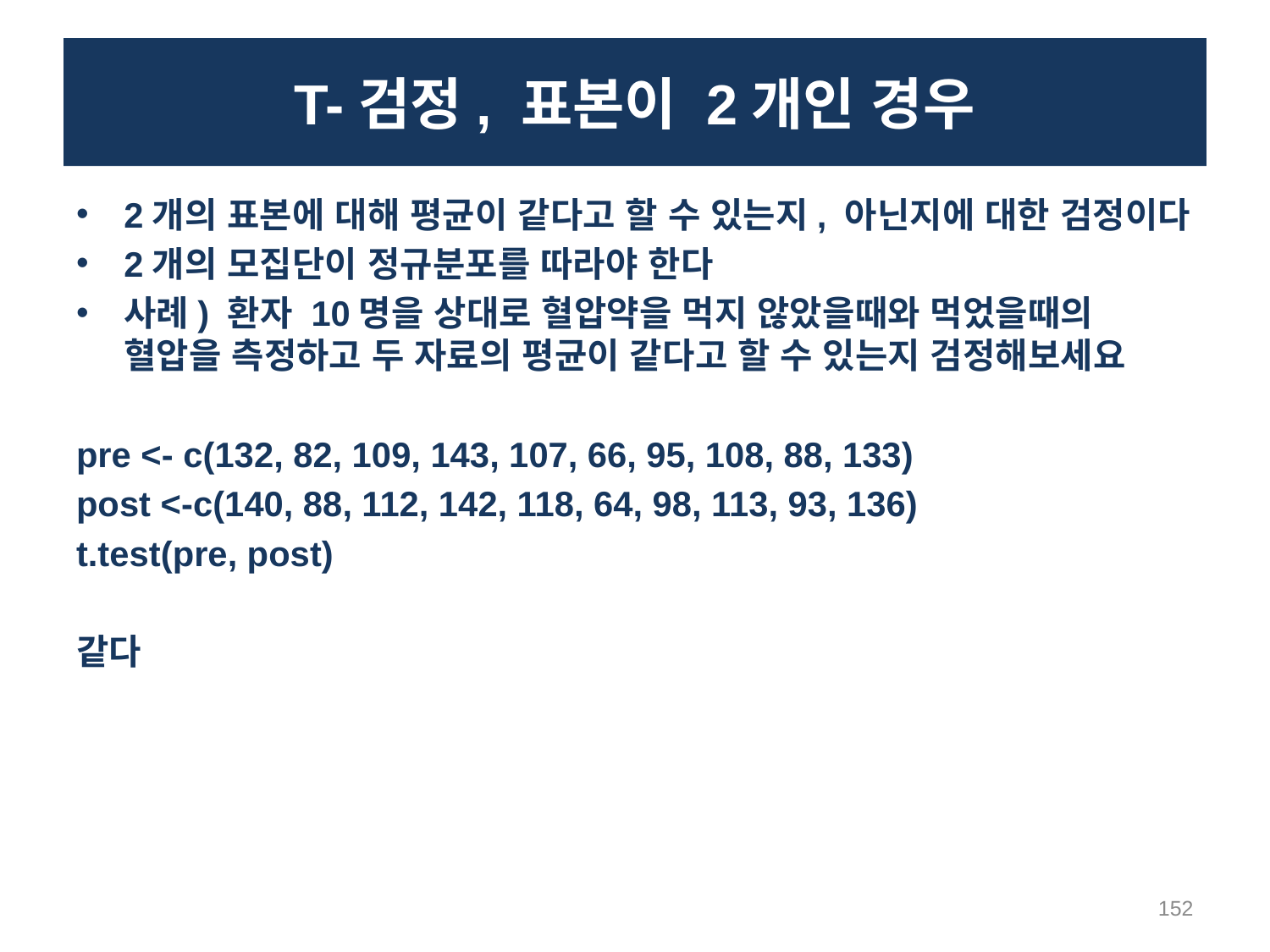

# T-검정, 표본이 2개인 경우
2개의 표본에 대해 평균이 같다고 할 수 있는지, 아닌지에 대한 검정이다
2개의 모집단이 정규분포를 따라야 한다
사례) 환자 10명을 상대로 혈압약을 먹지 않았을때와 먹었을때의 혈압을 측정하고 두 자료의 평균이 같다고 할 수 있는지 검정해보세요

pre <- c(132, 82, 109, 143, 107, 66, 95, 108, 88, 133)
post <-c(140, 88, 112, 142, 118, 64, 98, 113, 93, 136)
t.test(pre, post)

같다
152